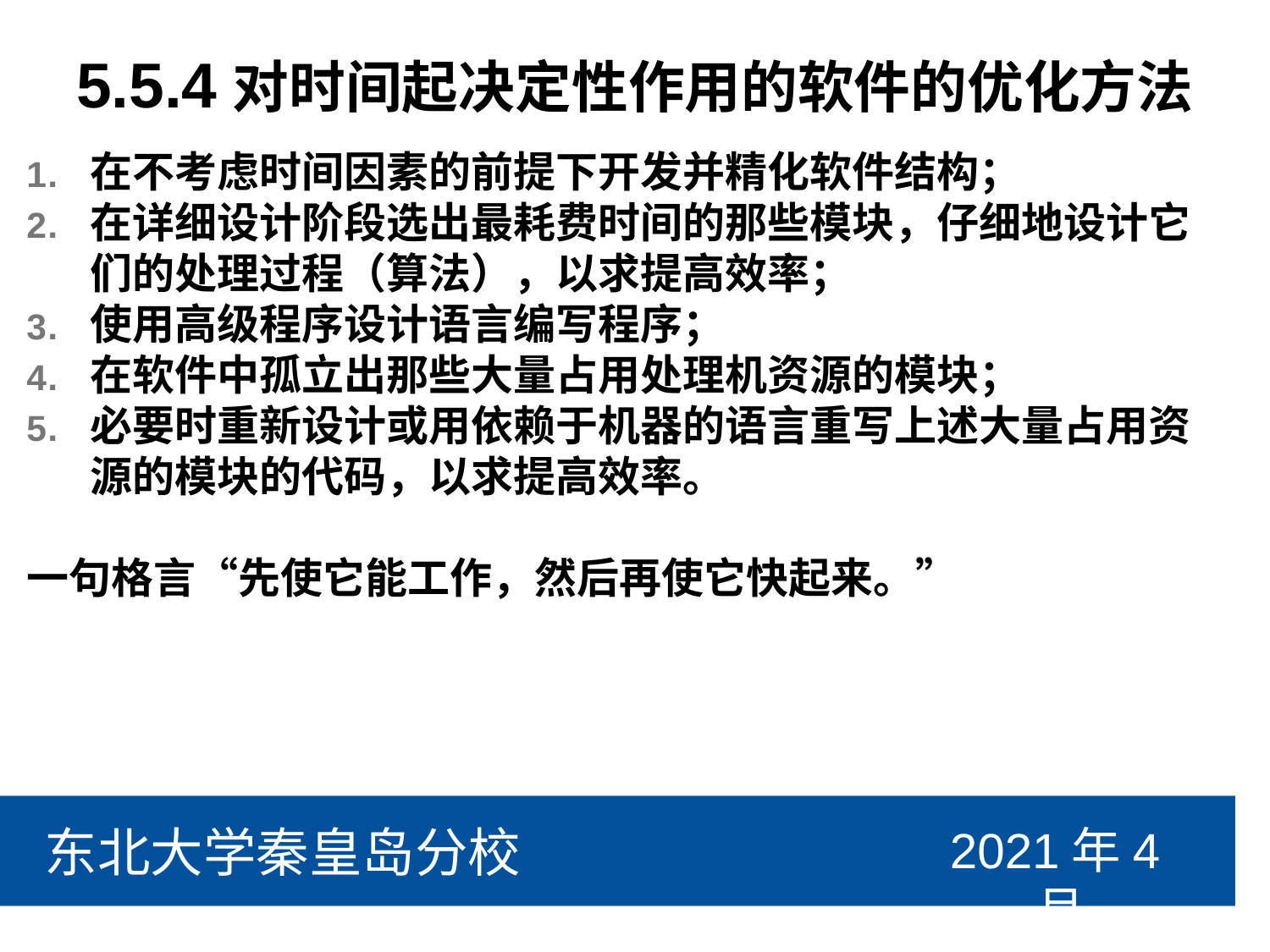

# 5.5.4对时间起决定性作用的软件的优化方法
在不考虑时间因素的前提下开发并精化软件结构；
在详细设计阶段选出最耗费时间的那些模块，仔细地设计它们的处理过程（算法），以求提高效率；
使用高级程序设计语言编写程序；
在软件中孤立出那些大量占用处理机资源的模块；
必要时重新设计或用依赖于机器的语言重写上述大量占用资源的模块的代码，以求提高效率。

一句格言“先使它能工作，然后再使它快起来。”